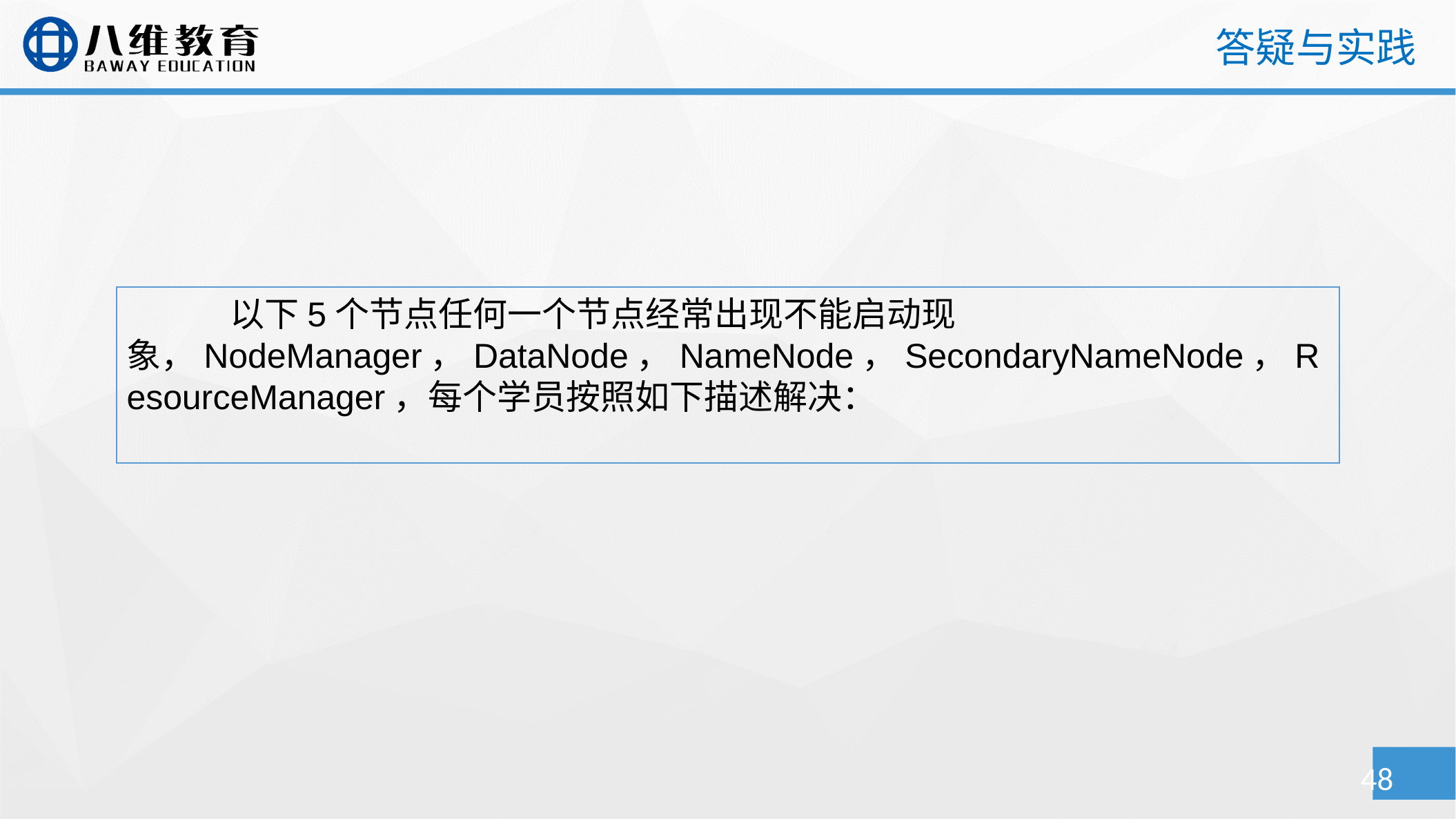

答疑与实践
	以下5个节点任何一个节点经常出现不能启动现象，NodeManager，DataNode，NameNode，SecondaryNameNode，ResourceManager，每个学员按照如下描述解决：